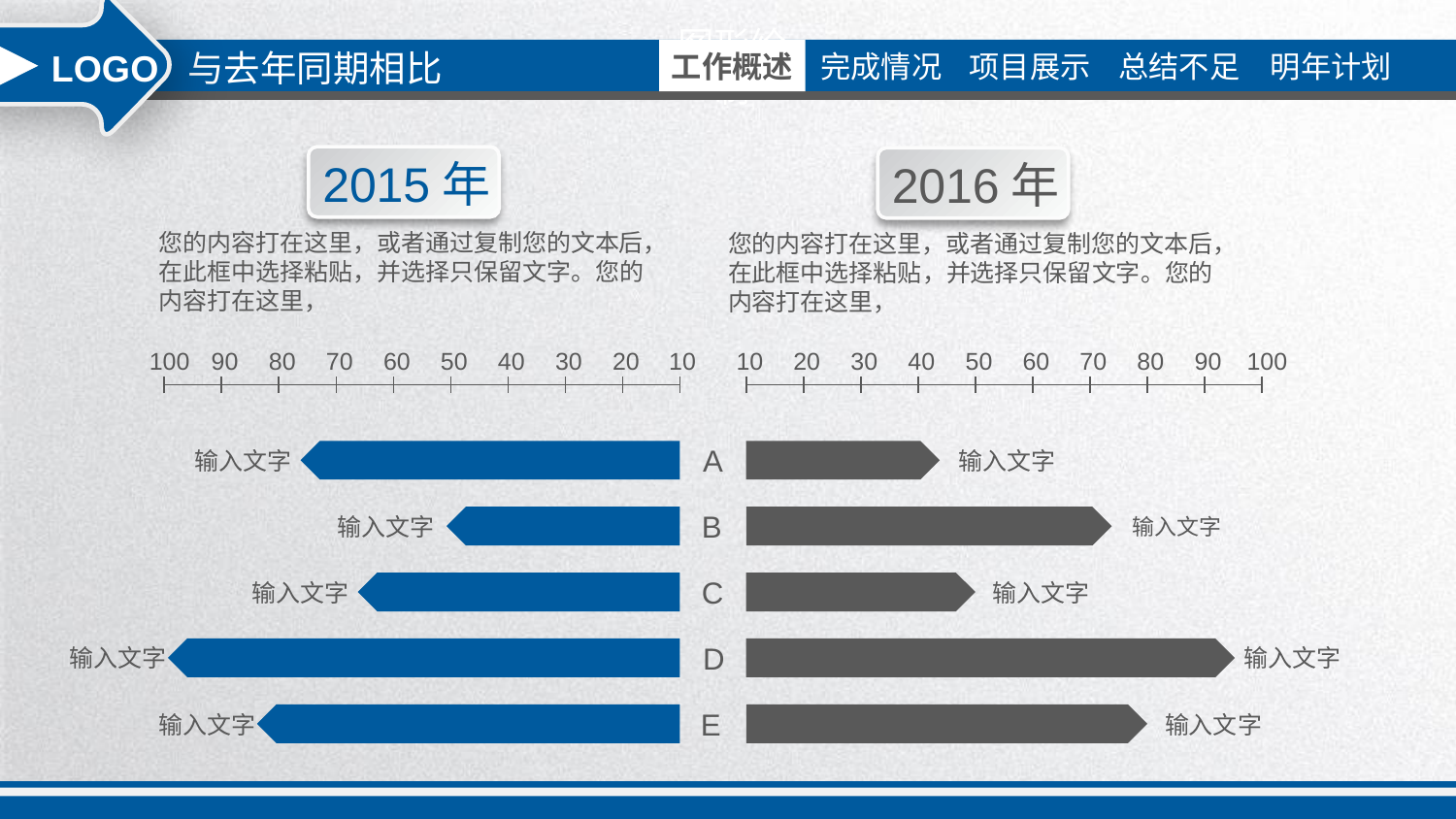

与去年同期相比
LOGO

2015年

2016年
您的内容打在这里，或者通过复制您的文本后，在此框中选择粘贴，并选择只保留文字。您的内容打在这里，
您的内容打在这里，或者通过复制您的文本后，在此框中选择粘贴，并选择只保留文字。您的内容打在这里，
100
90
80
70
60
50
40
30
20
10
10
20
30
40
50
60
70
80
90
100
A
输入文字
输入文字

B
输入文字

输入文字
C
输入文字
输入文字

D
输入文字
输入文字

E
输入文字
输入文字

add name
Please add text here Please add text here
Please add text here
Please add text here
add name
Please add text here Please add text here
Please add text here
Please add text here
add name
Please add text here Please add text here
Please add text here
Please add text here
add name
Please add text here Please add text here
Please add text here
Please add text here